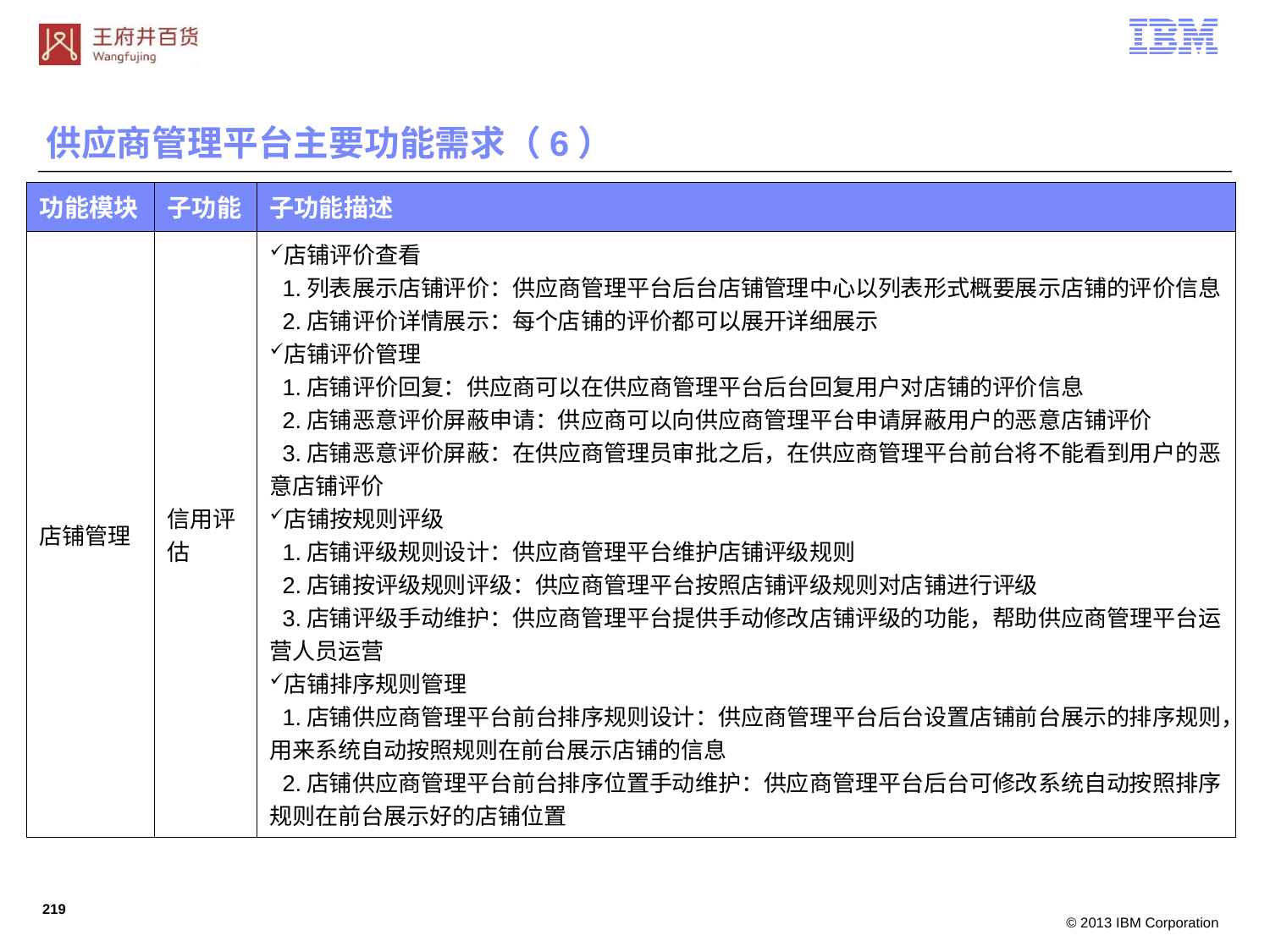

供应商管理平台主要功能需求（6）
| 功能模块 | 子功能 | 子功能描述 |
| --- | --- | --- |
| 店铺管理 | 信用评估 | 店铺评价查看 1.列表展示店铺评价：供应商管理平台后台店铺管理中心以列表形式概要展示店铺的评价信息 2.店铺评价详情展示：每个店铺的评价都可以展开详细展示 店铺评价管理 1.店铺评价回复：供应商可以在供应商管理平台后台回复用户对店铺的评价信息 2.店铺恶意评价屏蔽申请：供应商可以向供应商管理平台申请屏蔽用户的恶意店铺评价 3.店铺恶意评价屏蔽：在供应商管理员审批之后，在供应商管理平台前台将不能看到用户的恶意店铺评价 店铺按规则评级 1.店铺评级规则设计：供应商管理平台维护店铺评级规则 2.店铺按评级规则评级：供应商管理平台按照店铺评级规则对店铺进行评级 3.店铺评级手动维护：供应商管理平台提供手动修改店铺评级的功能，帮助供应商管理平台运营人员运营 店铺排序规则管理 1.店铺供应商管理平台前台排序规则设计：供应商管理平台后台设置店铺前台展示的排序规则，用来系统自动按照规则在前台展示店铺的信息 2.店铺供应商管理平台前台排序位置手动维护：供应商管理平台后台可修改系统自动按照排序规则在前台展示好的店铺位置 |
219